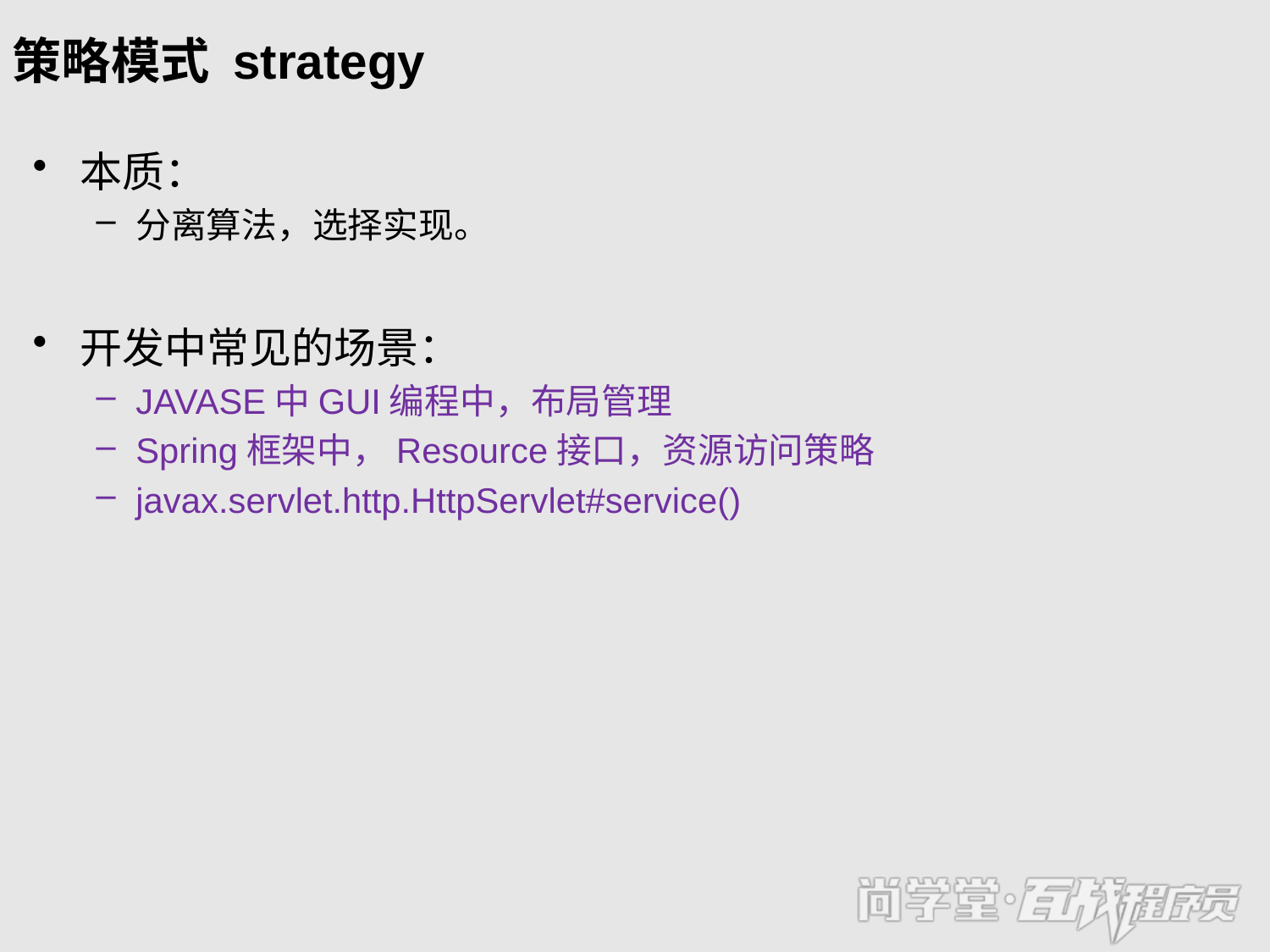

# 策略模式 strategy
本质：
分离算法，选择实现。

开发中常见的场景：
JAVASE中GUI编程中，布局管理
Spring框架中，Resource接口，资源访问策略
javax.servlet.http.HttpServlet#service()